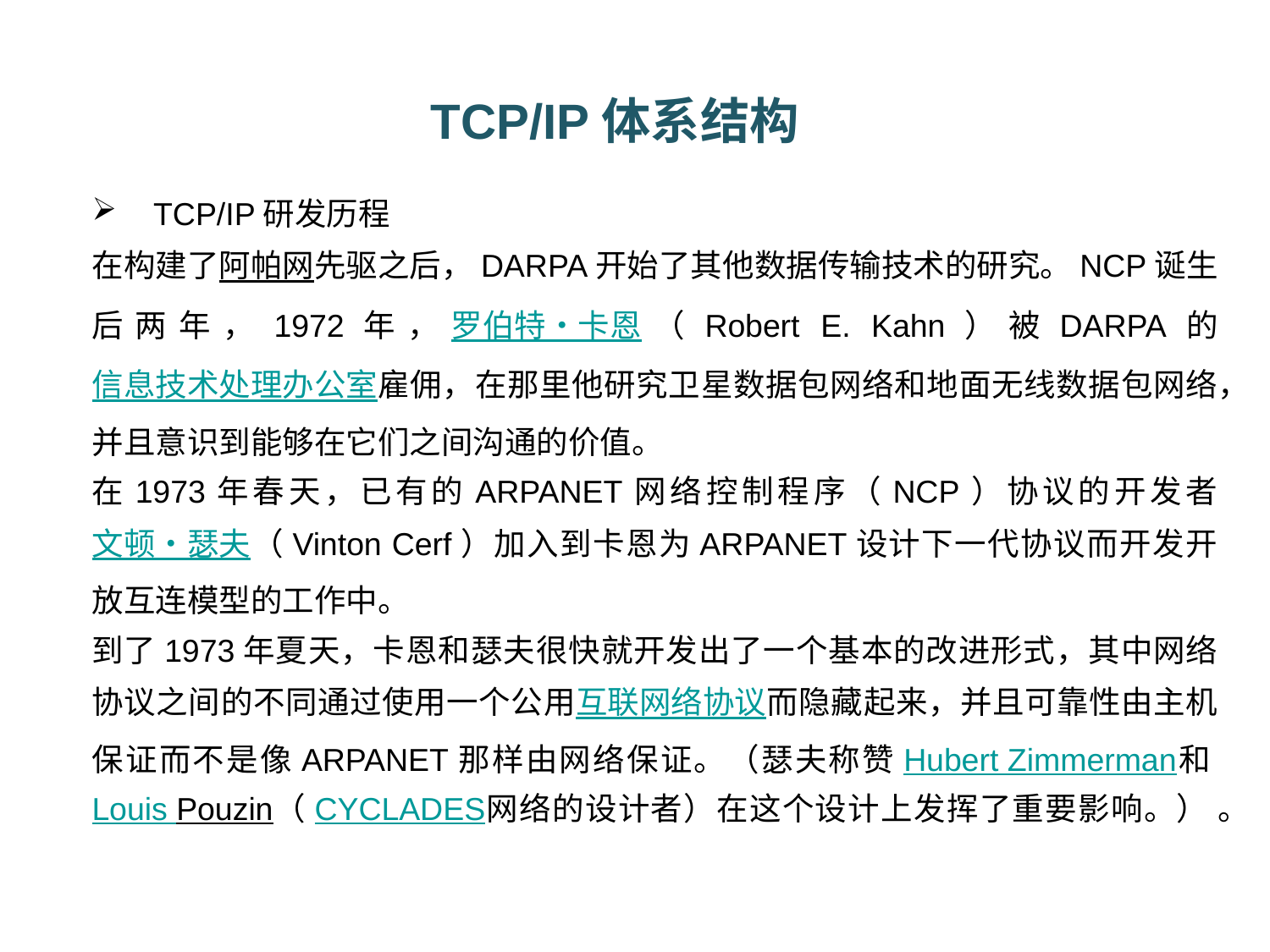

TCP/IP体系结构
TCP/IP研发历程
在构建了阿帕网先驱之后，DARPA开始了其他数据传输技术的研究。NCP诞生后两年，1972年，罗伯特·卡恩（Robert E. Kahn）被DARPA的信息技术处理办公室雇佣，在那里他研究卫星数据包网络和地面无线数据包网络，并且意识到能够在它们之间沟通的价值。
在1973年春天，已有的ARPANET网络控制程序（NCP）协议的开发者文顿·瑟夫（Vinton Cerf）加入到卡恩为ARPANET设计下一代协议而开发开放互连模型的工作中。
到了1973年夏天，卡恩和瑟夫很快就开发出了一个基本的改进形式，其中网络协议之间的不同通过使用一个公用互联网络协议而隐藏起来，并且可靠性由主机保证而不是像ARPANET那样由网络保证。（瑟夫称赞Hubert Zimmerman和Louis Pouzin（CYCLADES网络的设计者）在这个设计上发挥了重要影响。） 。